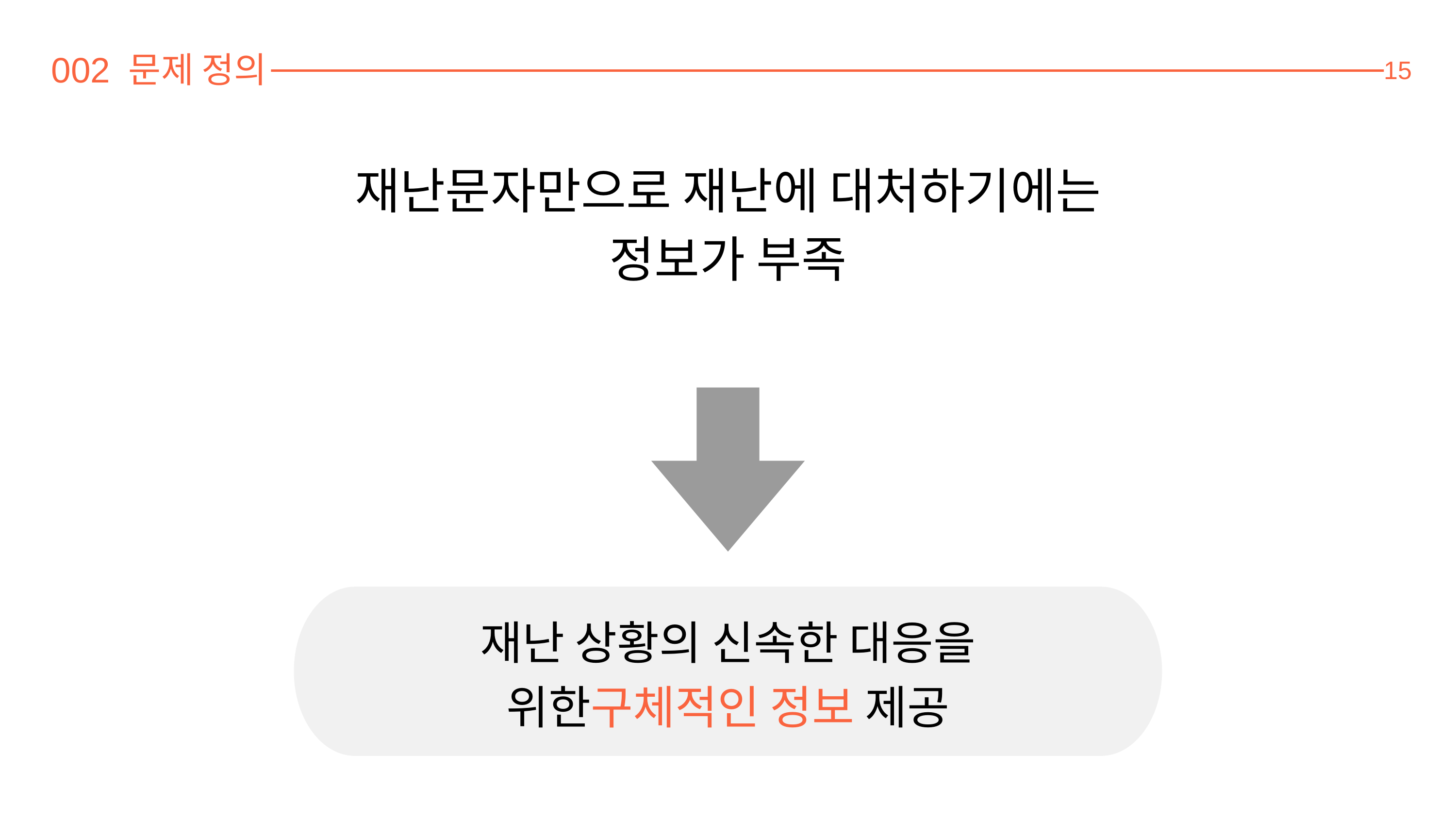

002 문제 정의
15

재난문자만으로 재난에 대처하기에는
정보가 부족

재난 상황의 신속한 대응을 위한구체적인 정보 제공